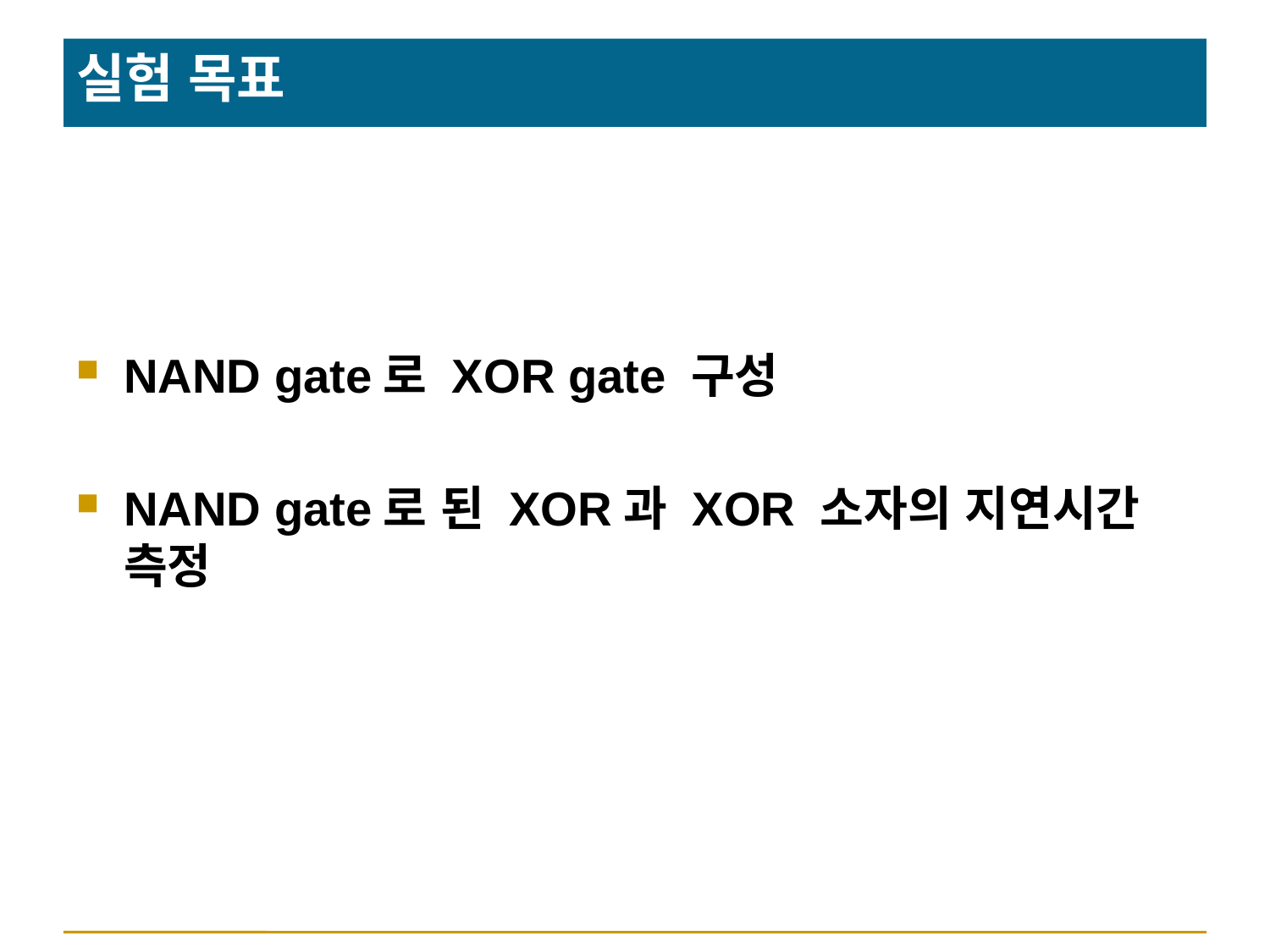

# 실험 목표

NAND gate로 XOR gate 구성

NAND gate로 된 XOR과 XOR 소자의 지연시간 측정